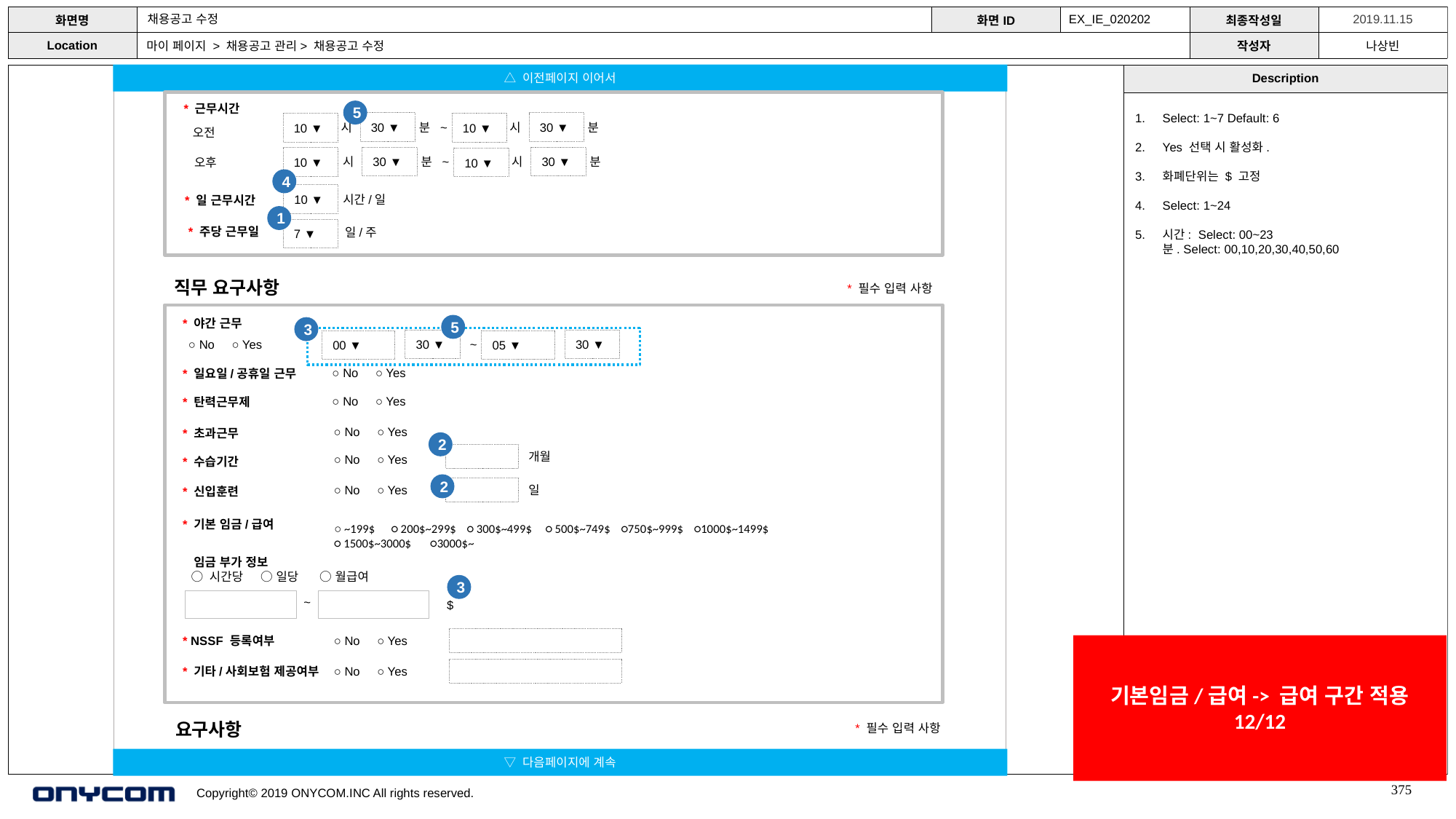

채용공고 수정
EX_IE_020202
마이 페이지 > 채용공고 관리> 채용공고 수정
△ 이전페이지 이어서

* 근무시간
5
Select: 1~7 Default: 6

Yes 선택 시 활성화.

화폐단위는 $ 고정

Select: 1~24

시간:  Select: 00~23
분. Select: 00,10,20,30,40,50,60

30 ▼
30 ▼
10 ▼
10 ▼
시
분
~
시
분
오전
30 ▼
30 ▼
10 ▼
10 ▼
시
분
~
시
분
오후
4
10 ▼
시간/일
* 일 근무시간
1
* 주당 근무일
7 ▼
일/주
직무 요구사항
* 필수 입력 사항

* 야간 근무
5
3

30 ▼
30 ▼
00 ▼
05 ▼
~
○ No     ○ Yes
○ No     ○ Yes
* 일요일/공휴일 근무
○ No     ○ Yes
* 탄력근무제
○ No     ○ Yes
* 초과근무
2
개월

○ No     ○ Yes
* 수습기간
2
○ No     ○ Yes
일

* 신입훈련
* 기본 임금/급여
○ ~199$      ○ 200$~299$    ○ 300$~499$     ○ 500$~749$    ○750$~999$    ○1000$~1499$
○ 1500$~3000$       ○3000$~
임금 부가 정보
○ 시간당     ○ 일당      ○ 월급여
3
~

$
* NSSF 등록여부
○ No     ○ Yes

기본임금/급여-> 급여 구간 적용
12/12
* 기타/사회보험 제공여부
○ No     ○ Yes

요구사항
* 필수 입력 사항
▽ 다음페이지에 계속
375